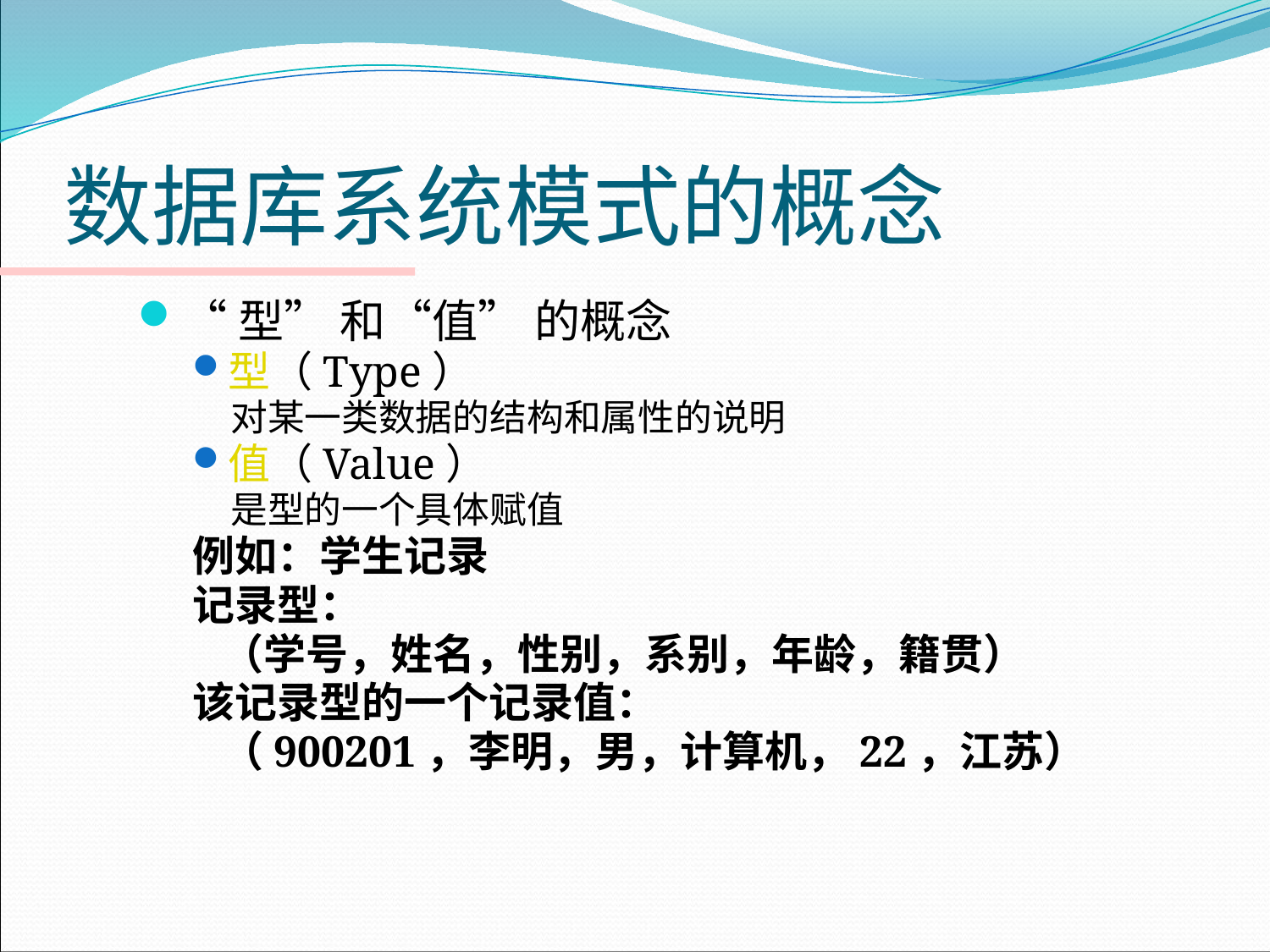

# 数据库系统模式的概念
“型” 和“值” 的概念
型（Type）
对某一类数据的结构和属性的说明
值（Value）
是型的一个具体赋值
例如：学生记录
记录型：
  （学号，姓名，性别，系别，年龄，籍贯）
该记录型的一个记录值：
  （900201，李明，男，计算机，22，江苏）
68